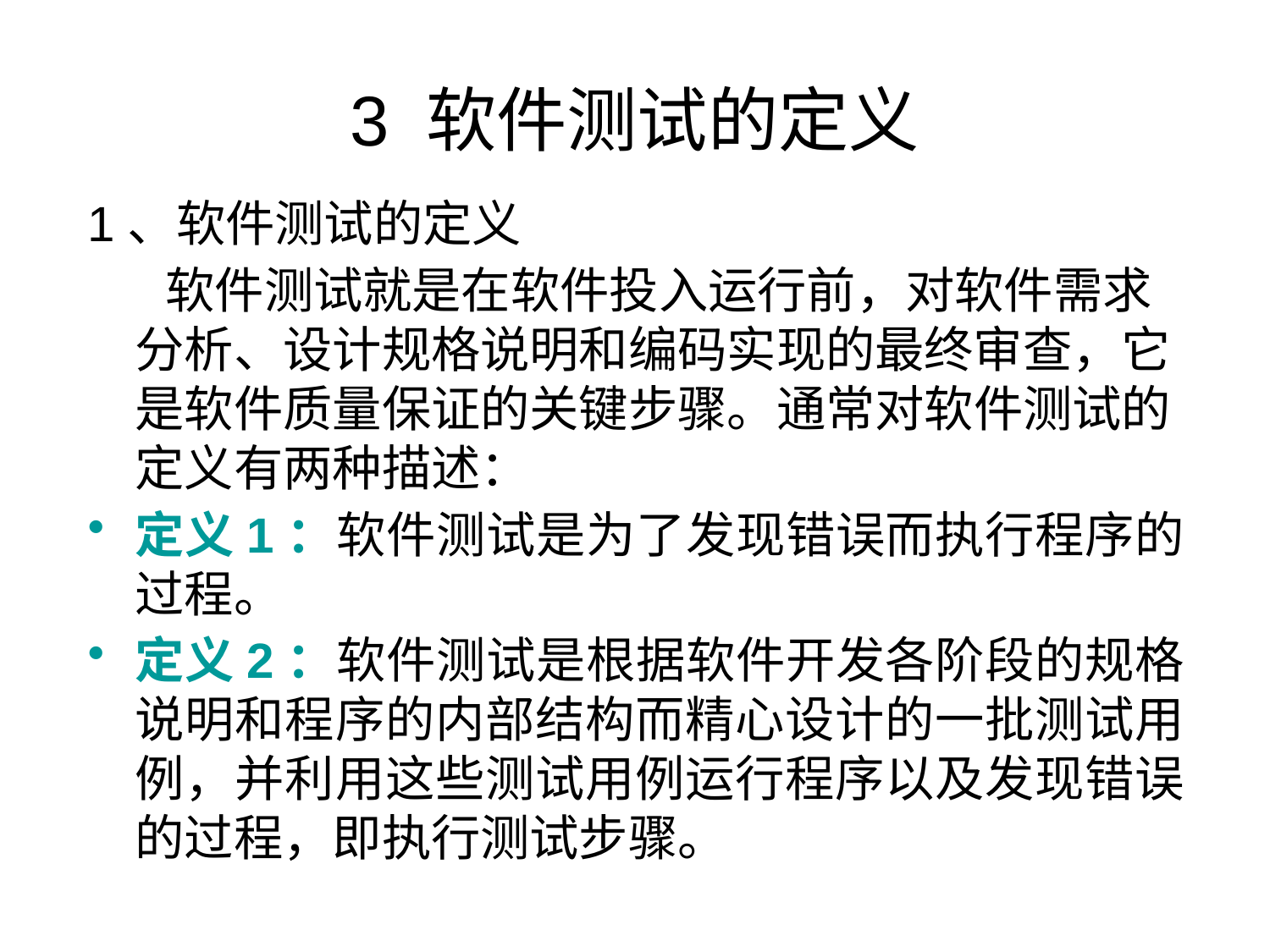

# 3 软件测试的定义
1、软件测试的定义
      软件测试就是在软件投入运行前，对软件需求分析、设计规格说明和编码实现的最终审查，它是软件质量保证的关键步骤。通常对软件测试的定义有两种描述：
定义1：软件测试是为了发现错误而执行程序的过程。
定义2：软件测试是根据软件开发各阶段的规格说明和程序的内部结构而精心设计的一批测试用例，并利用这些测试用例运行程序以及发现错误的过程，即执行测试步骤。